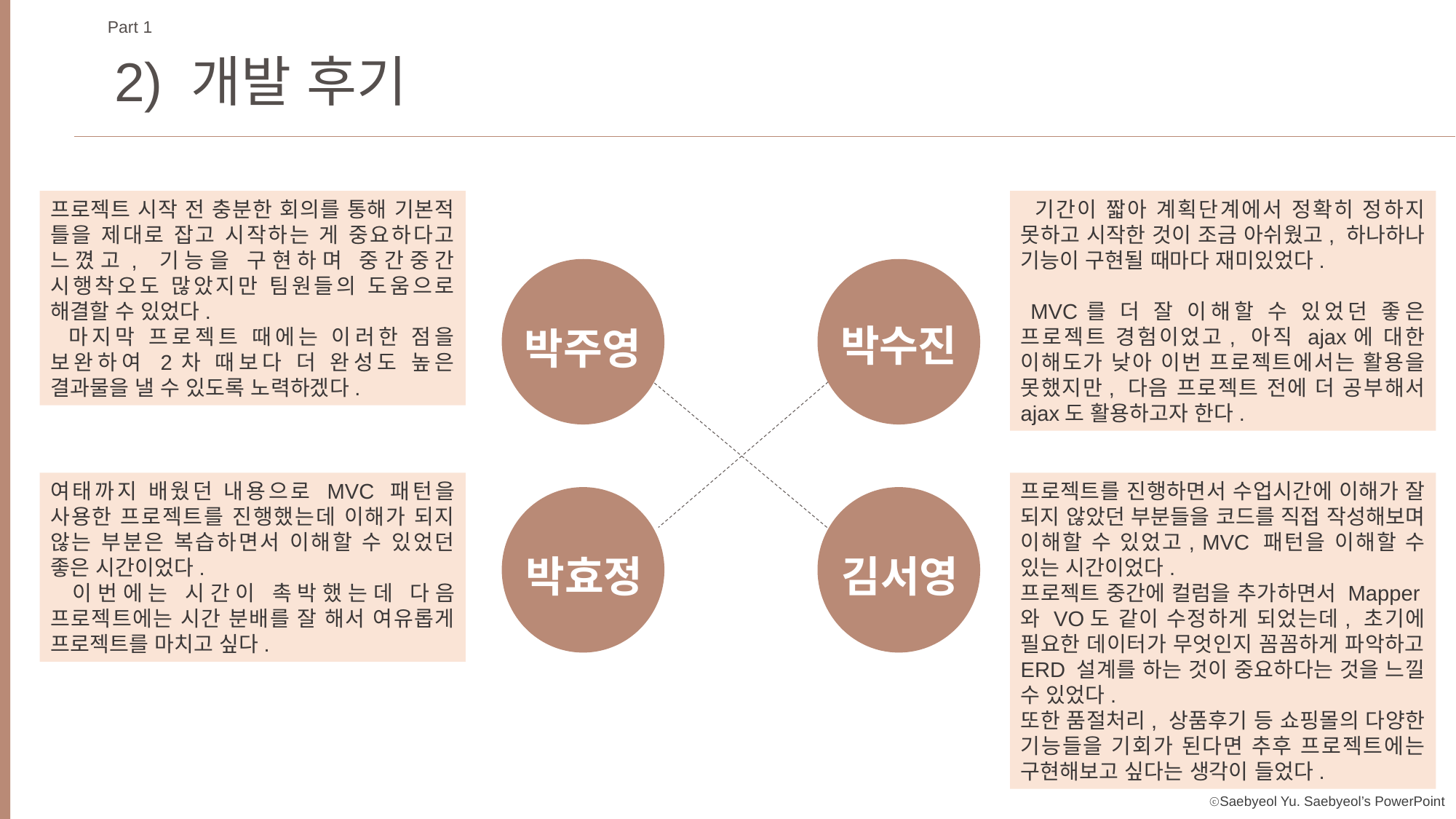

Part 1
2) 개발 후기

프로젝트 시작 전 충분한 회의를 통해 기본적 틀을 제대로 잡고 시작하는 게 중요하다고 느꼈고, 기능을 구현하며 중간중간 시행착오도 많았지만 팀원들의 도움으로 해결할 수 있었다.
 마지막 프로젝트 때에는 이러한 점을 보완하여 2차 때보다 더 완성도 높은 결과물을 낼 수 있도록 노력하겠다.
 기간이 짧아 계획단계에서 정확히 정하지 못하고 시작한 것이 조금 아쉬웠고, 하나하나 기능이 구현될 때마다 재미있었다.

 MVC를 더 잘 이해할 수 있었던 좋은 프로젝트 경험이었고, 아직 ajax에 대한 이해도가 낮아 이번 프로젝트에서는 활용을 못했지만, 다음 프로젝트 전에 더 공부해서 ajax도 활용하고자 한다.

박수진
박주영

박효정
김서영
여태까지 배웠던 내용으로 MVC 패턴을 사용한 프로젝트를 진행했는데 이해가 되지 않는 부분은 복습하면서 이해할 수 있었던 좋은 시간이었다.
 이번에는 시간이 촉박했는데 다음 프로젝트에는 시간 분배를 잘 해서 여유롭게 프로젝트를 마치고 싶다.
프로젝트를 진행하면서 수업시간에 이해가 잘 되지 않았던 부분들을 코드를 직접 작성해보며 이해할 수 있었고, MVC 패턴을 이해할 수 있는 시간이었다.
프로젝트 중간에 컬럼을 추가하면서 Mapper와 VO도 같이 수정하게 되었는데, 초기에 필요한 데이터가 무엇인지 꼼꼼하게 파악하고 ERD 설계를 하는 것이 중요하다는 것을 느낄 수 있었다.
또한 품절처리, 상품후기 등 쇼핑몰의 다양한 기능들을 기회가 된다면 추후 프로젝트에는 구현해보고 싶다는 생각이 들었다.